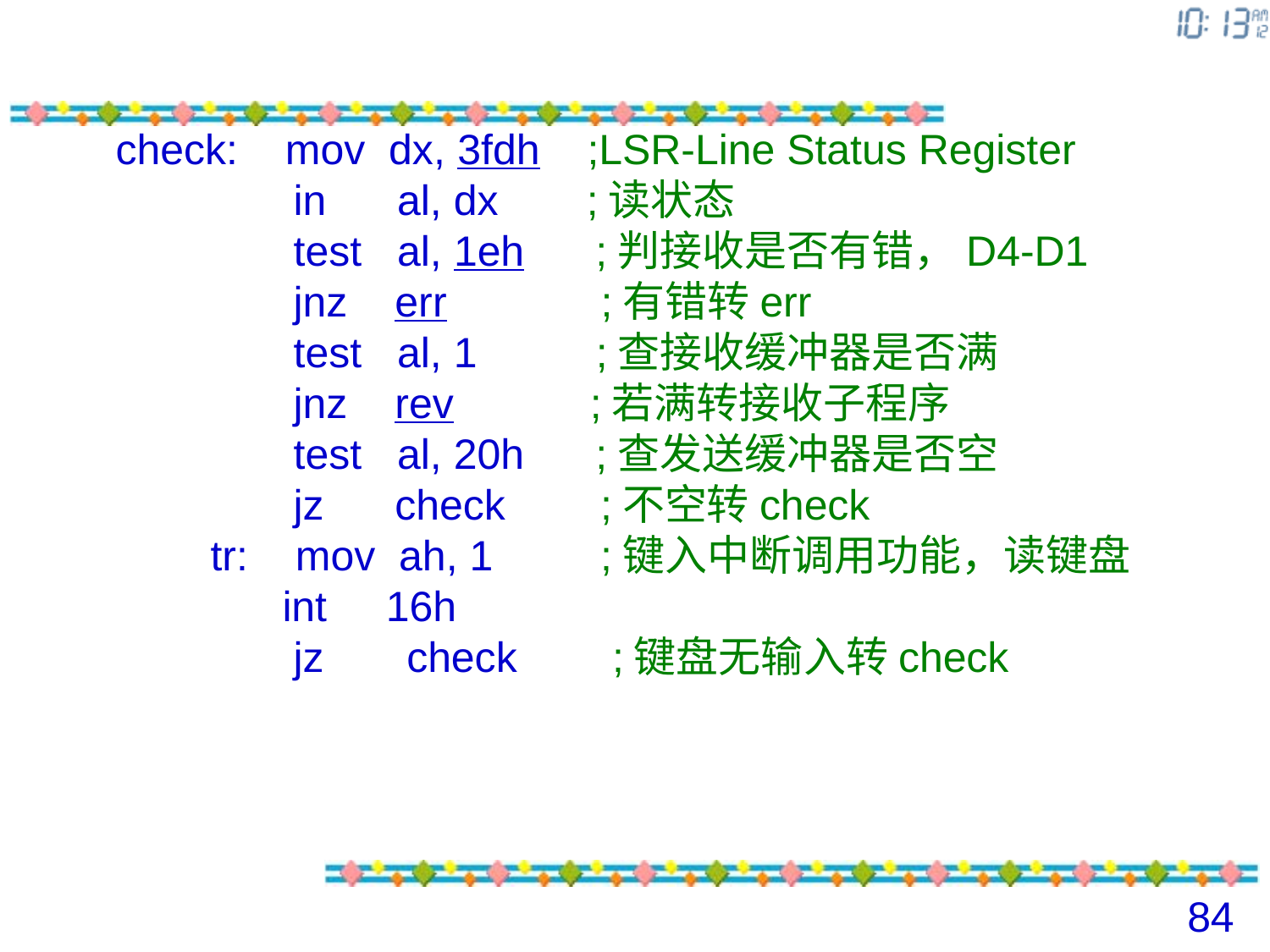

check:    mov  dx, 3fdh    ;LSR-Line Status Register
               in      al, dx	;读状态
               test   al, 1eh      ;判接收是否有错，D4-D1
               jnz    err             ;有错转err
               test   al, 1          ;查接收缓冲器是否满
               jnz    rev	           ;若满转接收子程序
               test   al, 20h      ;查发送缓冲器是否空
               jz      check        ;不空转check
        tr:    mov  ah, 1         ;键入中断调用功能，读键盘	       int     16h
               jz       check        ;键盘无输入转check